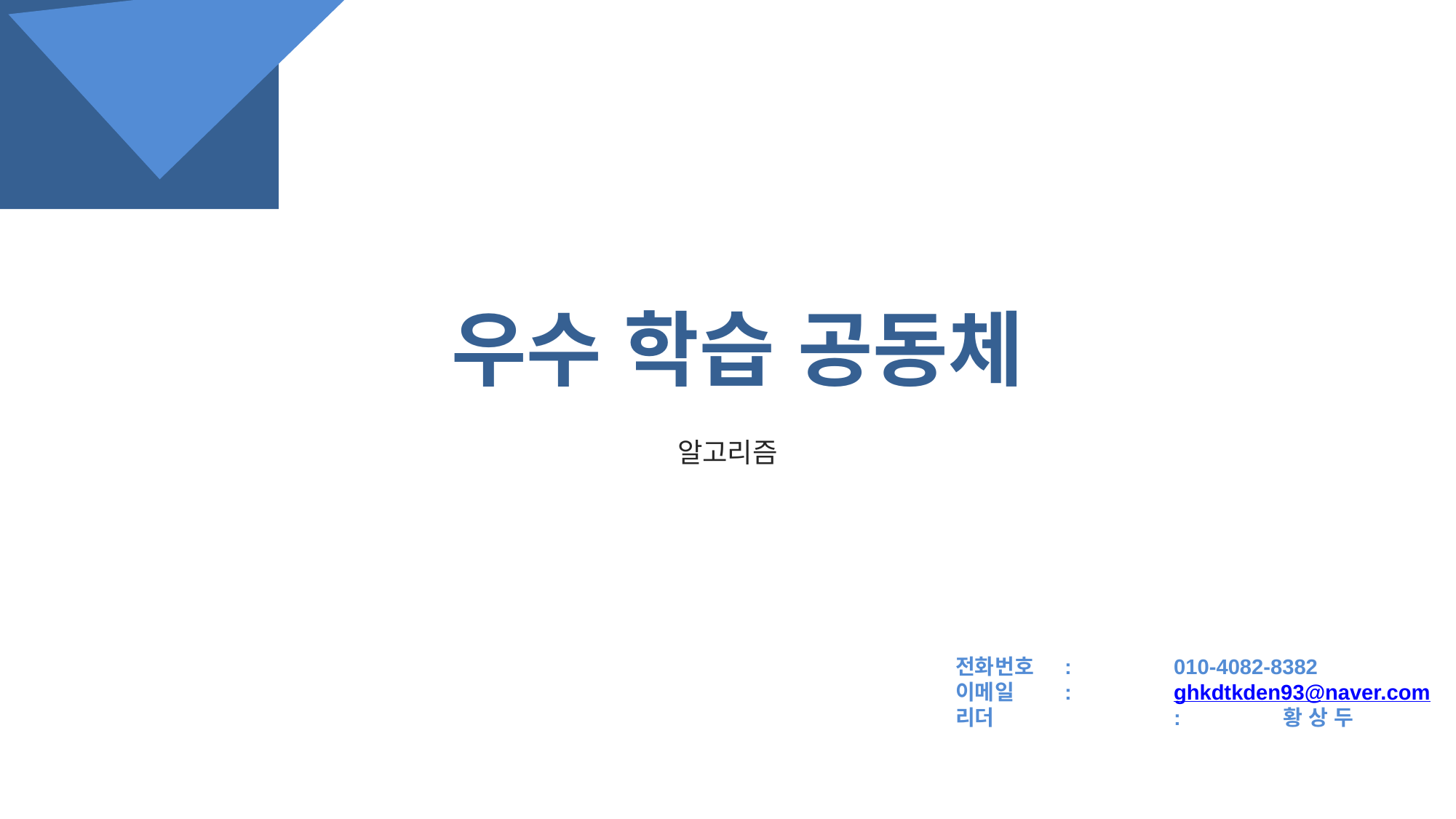

우수 학습 공동체
알고리즘

전화번호 	: 	010-4082-8382
이메일 	: 	ghkdtkden93@naver.com
리더		:	황 상 두